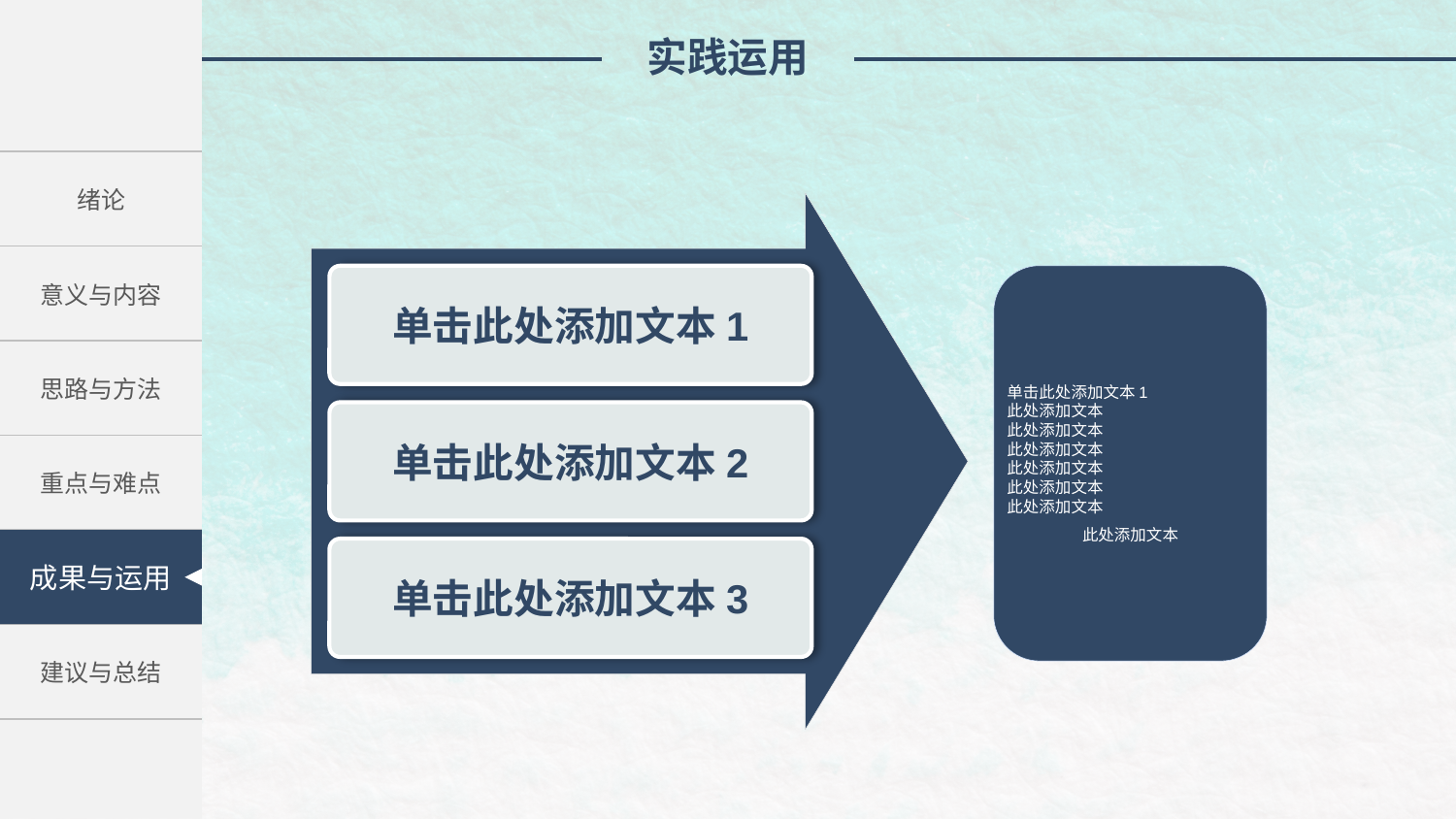

实践运用
| 绪论 |
| --- |
| 意义与内容 |
| 思路与方法 |
| 重点与难点 |
| 相关建议 |
| 建议与总结 |

单击此处添加文本1
单击此处添加文本1
此处添加文本
此处添加文本
此处添加文本
此处添加文本
此处添加文本
此处添加文本
此处添加文本
单击此处添加文本2
成果与运用

单击此处添加文本3